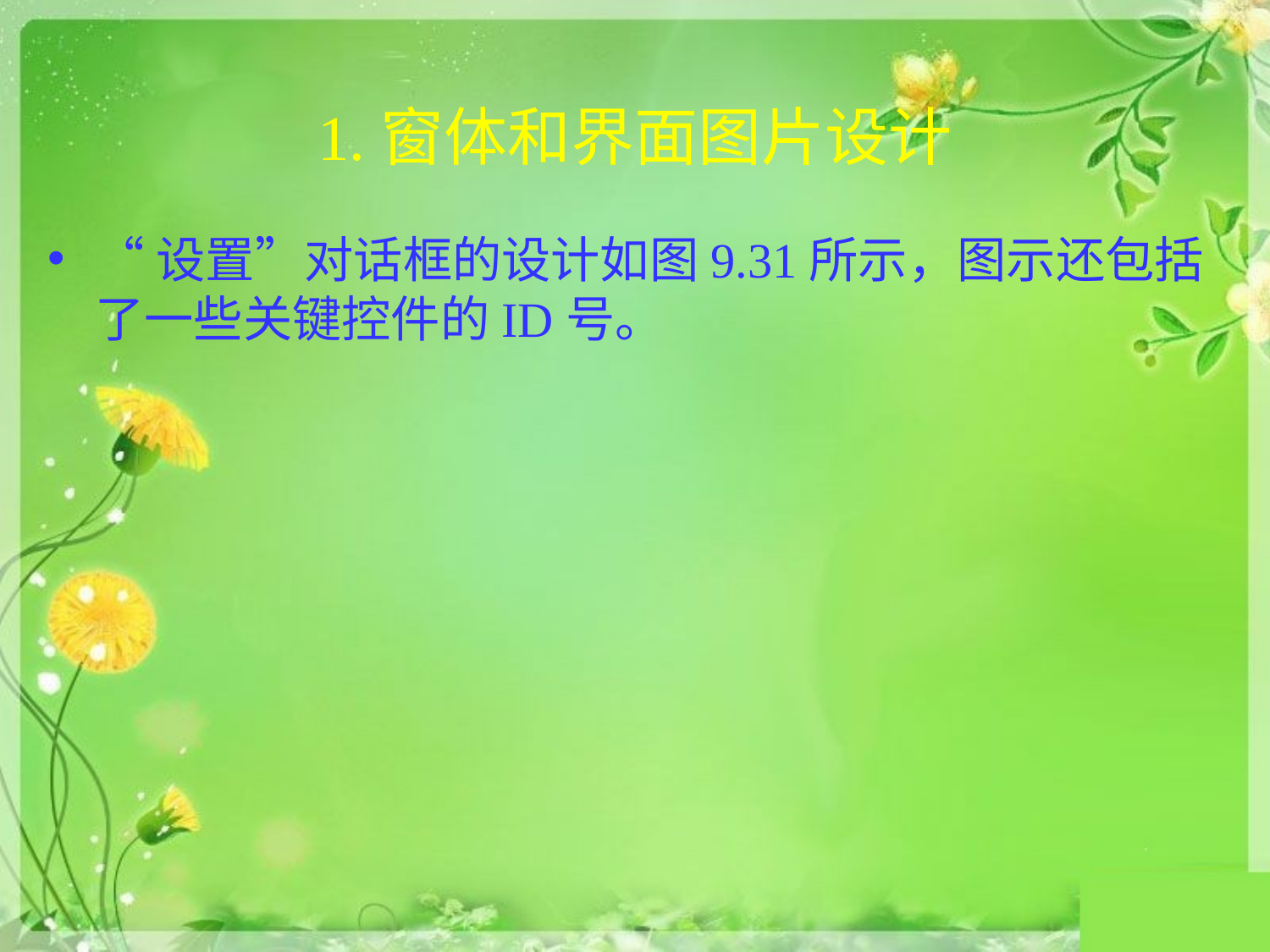

# 1.窗体和界面图片设计
“设置”对话框的设计如图9.31所示，图示还包括了一些关键控件的ID号。